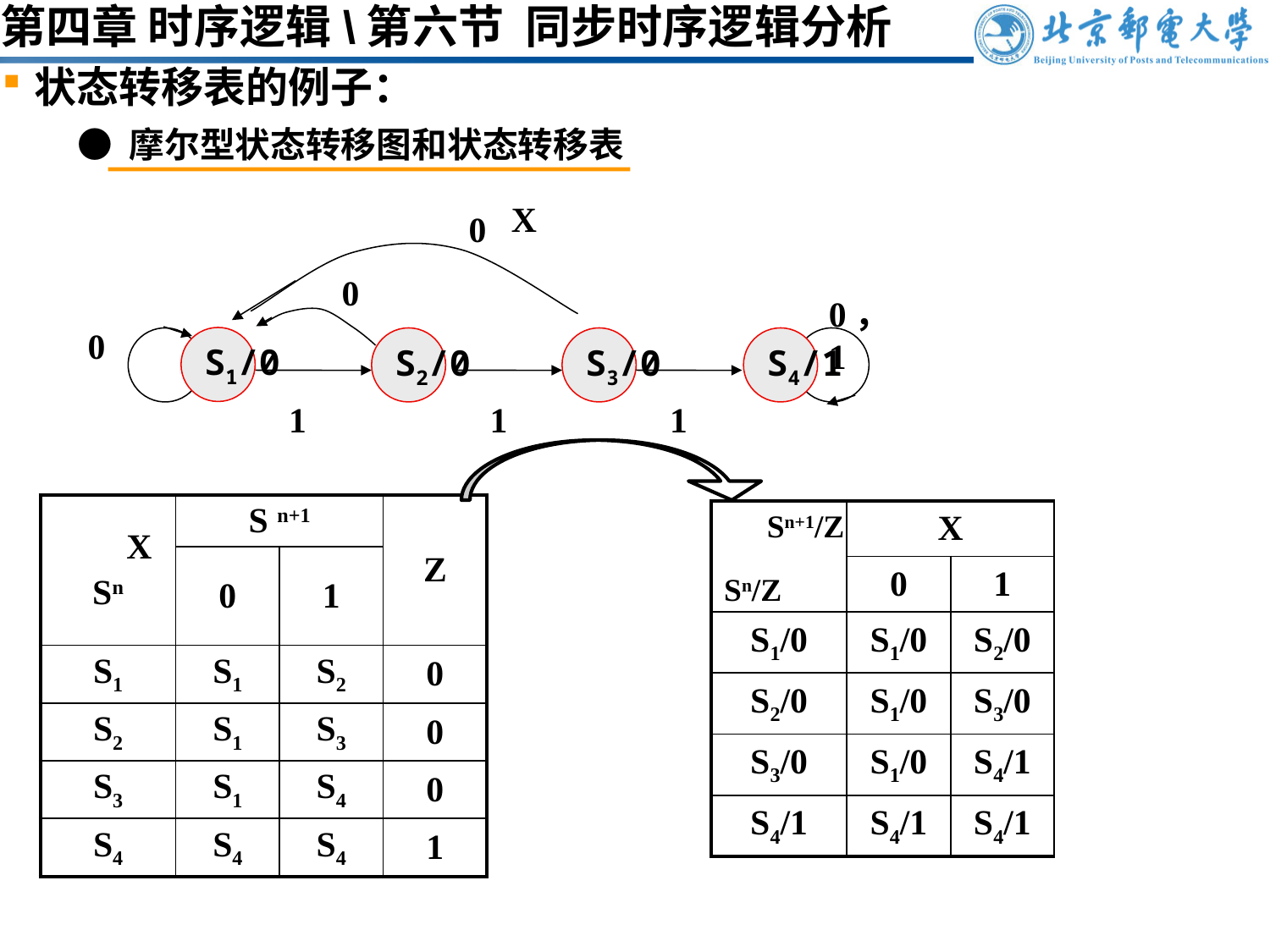

第四章 时序逻辑\第六节  同步时序逻辑分析
状态转移表的例子：

● 摩尔型状态转移图和状态转移表

X
0

0
0，1

0
S1/0

S2/0
S3/0
S4/1

1
1
1

| X Sn | S n+1 |  | Z |
| --- | --- | --- | --- |
|  | 0 | 1 |  |
| S1 | S1 | S2 | 0 |
| S2 | S1 | S3 | 0 |
| S3 | S1 | S4 | 0 |
| S4 | S4 | S4 | 1 |
Sn+1/Z
|  | X |  |
| --- | --- | --- |
|  | 0 | 1 |
| S1/0 | S1/0 | S2/0 |
| S2/0 | S1/0 | S3/0 |
| S3/0 | S1/0 | S4/1 |
| S4/1 | S4/1 | S4/1 |
Sn/Z